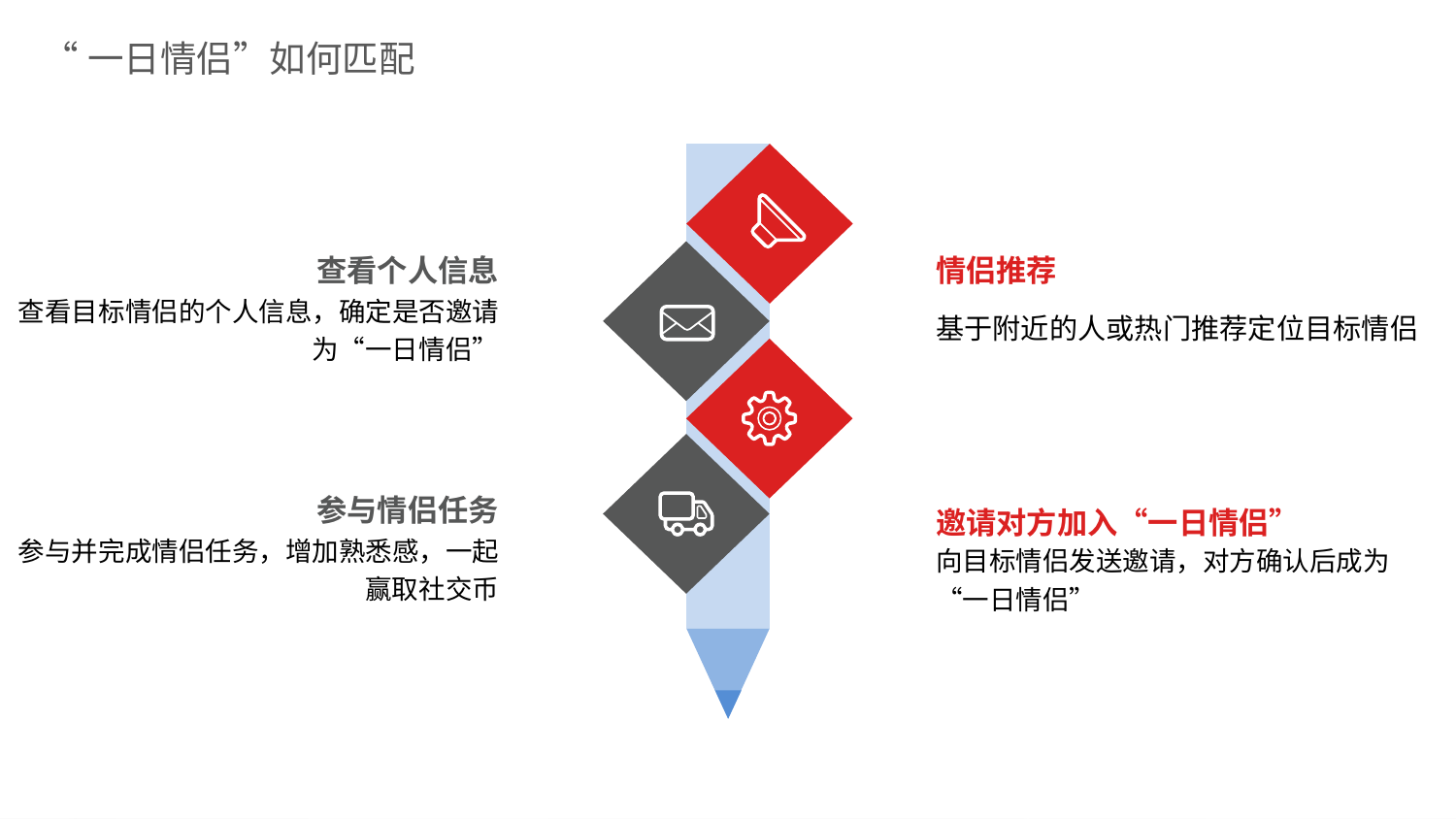

“一日情侣”如何匹配

查看个人信息
查看目标情侣的个人信息，确定是否邀请为“一日情侣”
情侣推荐
基于附近的人或热门推荐定位目标情侣

参与情侣任务
参与并完成情侣任务，增加熟悉感，一起赢取社交币
邀请对方加入“一日情侣”
向目标情侣发送邀请，对方确认后成为“一日情侣”